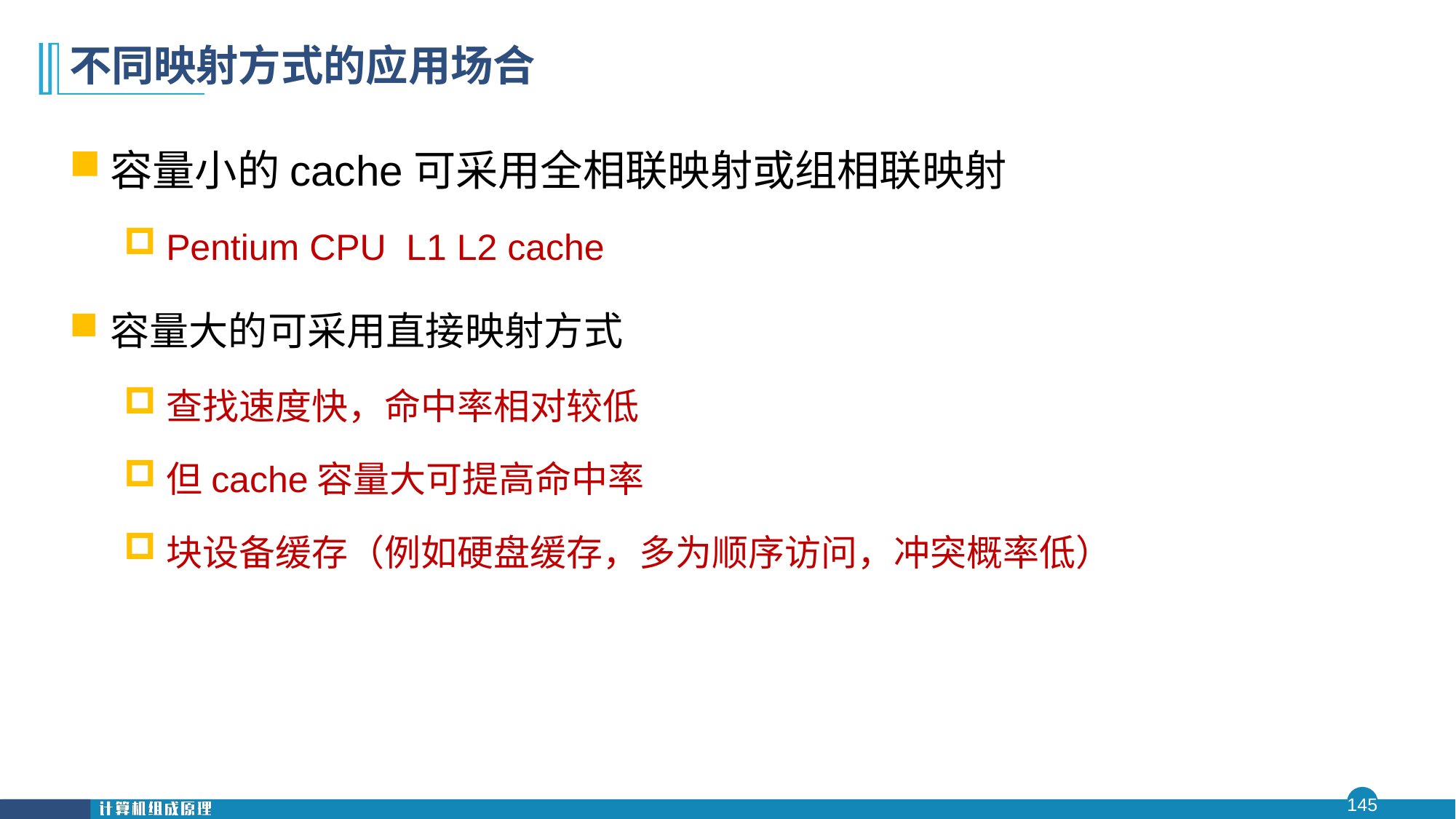

# 不同映射方式的应用场合
容量小的cache可采用全相联映射或组相联映射
Pentium CPU  L1 L2 cache
容量大的可采用直接映射方式
查找速度快，命中率相对较低
但cache容量大可提高命中率
块设备缓存（例如硬盘缓存，多为顺序访问，冲突概率低）